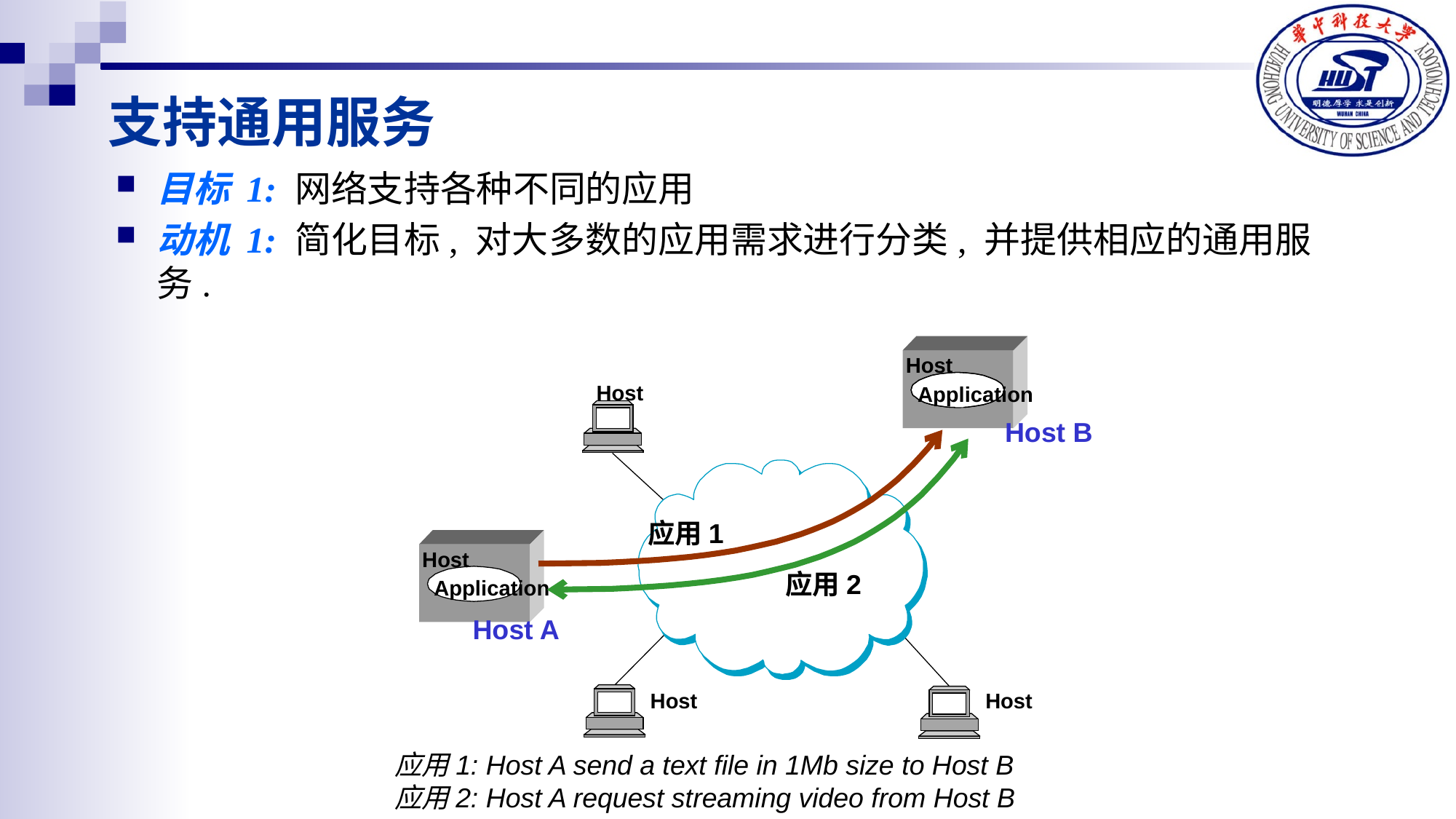

# 支持通用服务
目标 1: 网络支持各种不同的应用
动机 1: 简化目标, 对大多数的应用需求进行分类, 并提供相应的通用服务.

Host

Host
Application

应用1

Host

应用2
Application

Host
Host

Host B
Host A
应用1: Host A send a text file in 1Mb size to Host B
应用2: Host A request streaming video from Host B